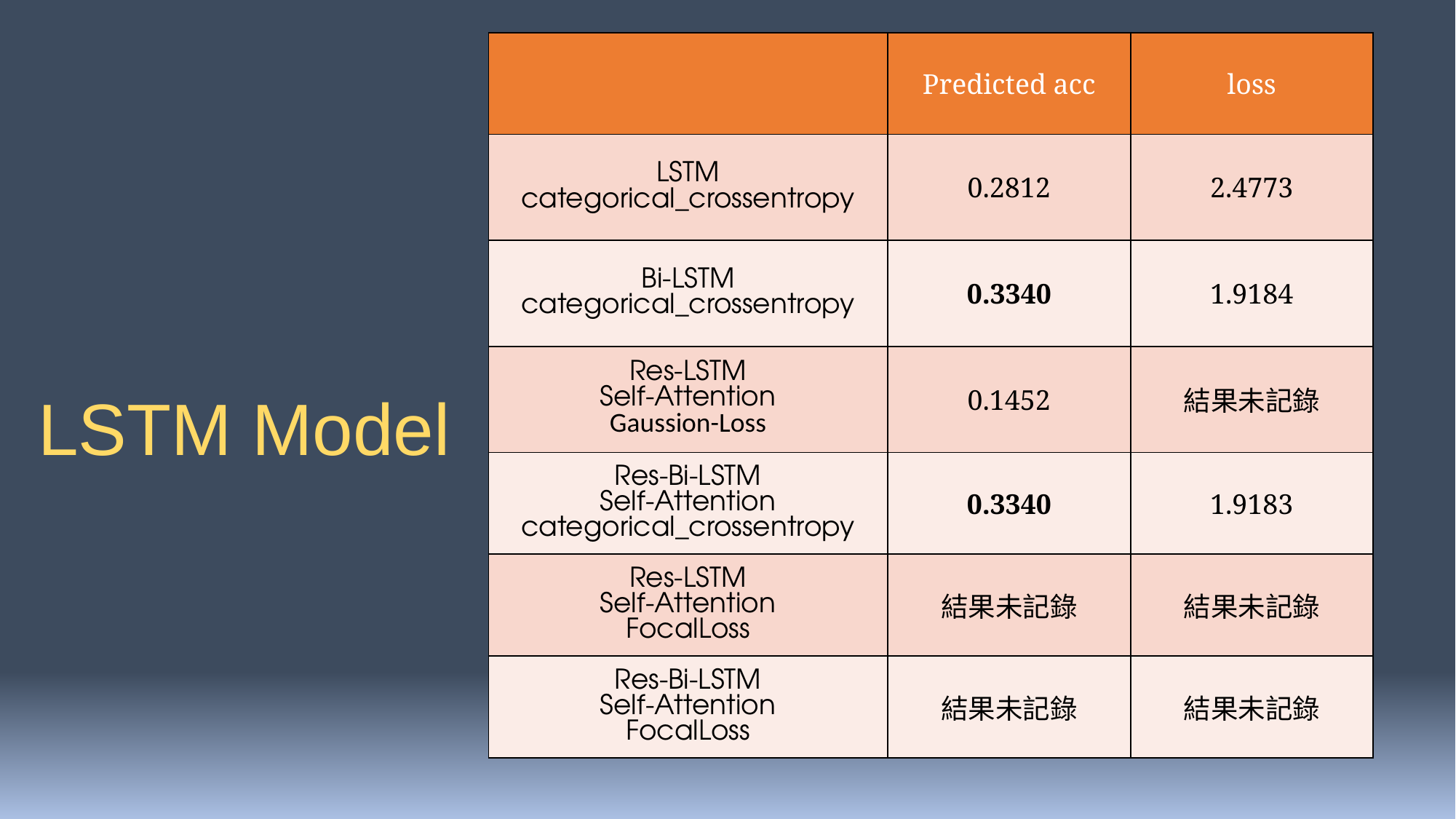

|  | Predicted acc | loss |
| --- | --- | --- |
| LSTM categorical\_crossentropy | 0.2812 | 2.4773 |
| Bi-LSTM categorical\_crossentropy | 0.3340 | 1.9184 |
| Res-LSTM Self-Attention Gaussion-Loss | 0.1452 | 結果未記錄 |
| Res-Bi-LSTM Self-Attention categorical\_crossentropy | 0.3340 | 1.9183 |
| Res-LSTM Self-Attention FocalLoss | 結果未記錄 | 結果未記錄 |
| Res-Bi-LSTM Self-Attention FocalLoss | 結果未記錄 | 結果未記錄 |
LSTM Model